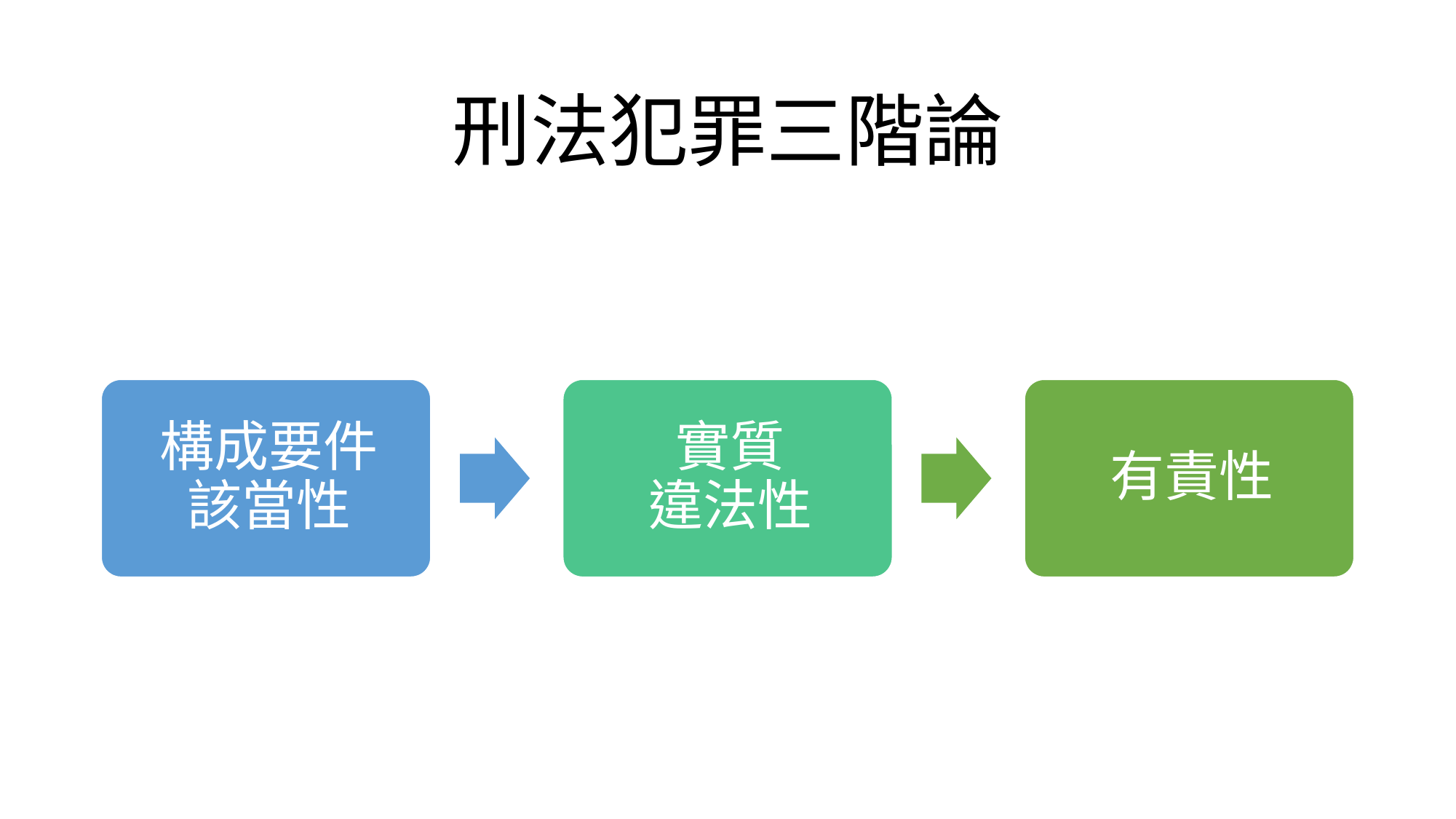

# 刑法犯罪三階論
構成要件
該當性

實質
違法性

有責性